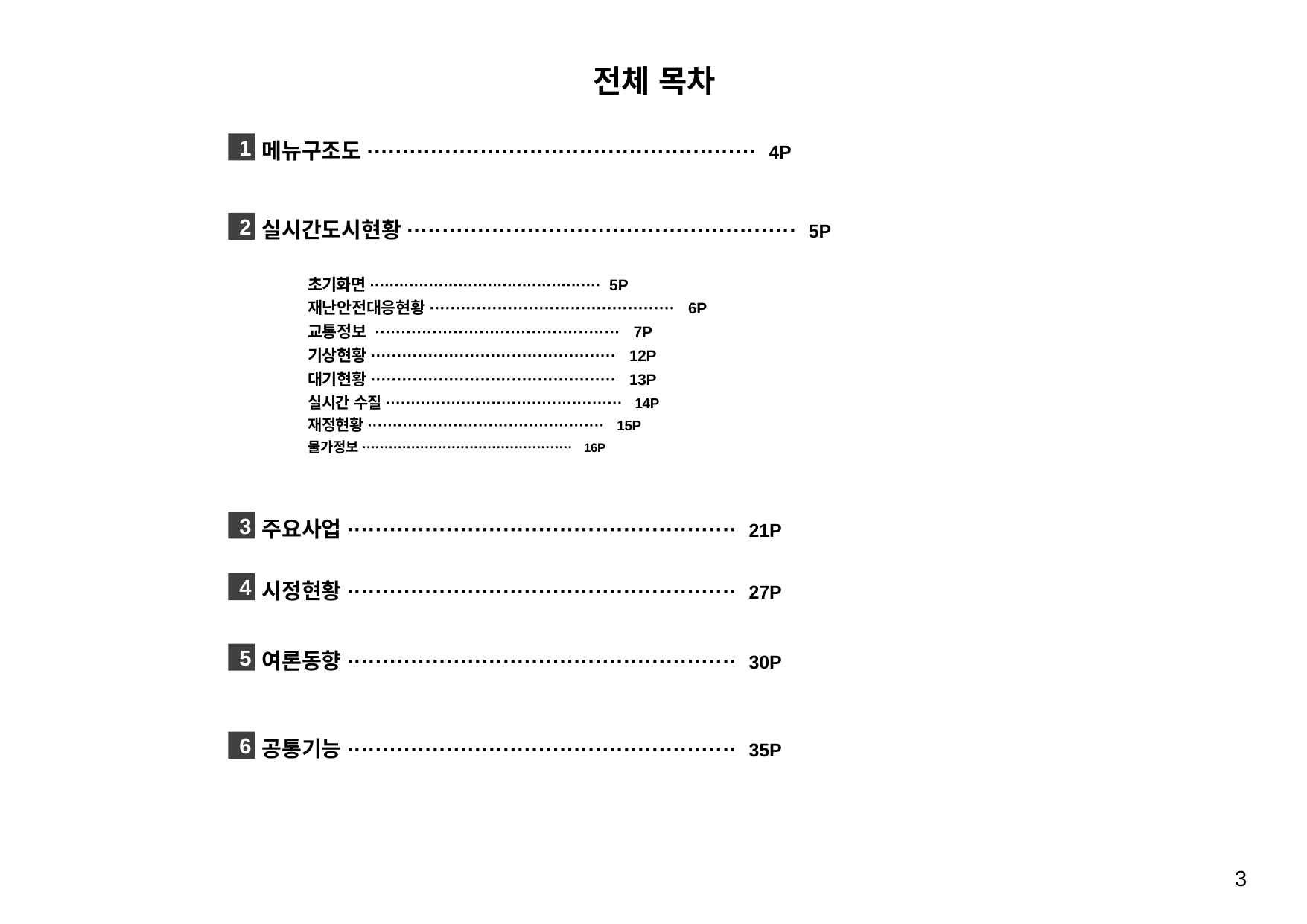

전체 목차
메뉴구조도·······················································  4P
1
실시간도시현황·······················································  5P
2

초기화면···············································  5P
재난안전대응현황···············································   6P
교통정보 ···············································   7P
기상현황···············································   12P
대기현황···············································   13P
실시간 수질···············································   14P
재정현황···············································   15P
물가정보···············································   16P
주요사업·······················································  21P
3
시정현황·······················································  27P
4
여론동향·······················································  30P
5
공통기능·······················································  35P
6